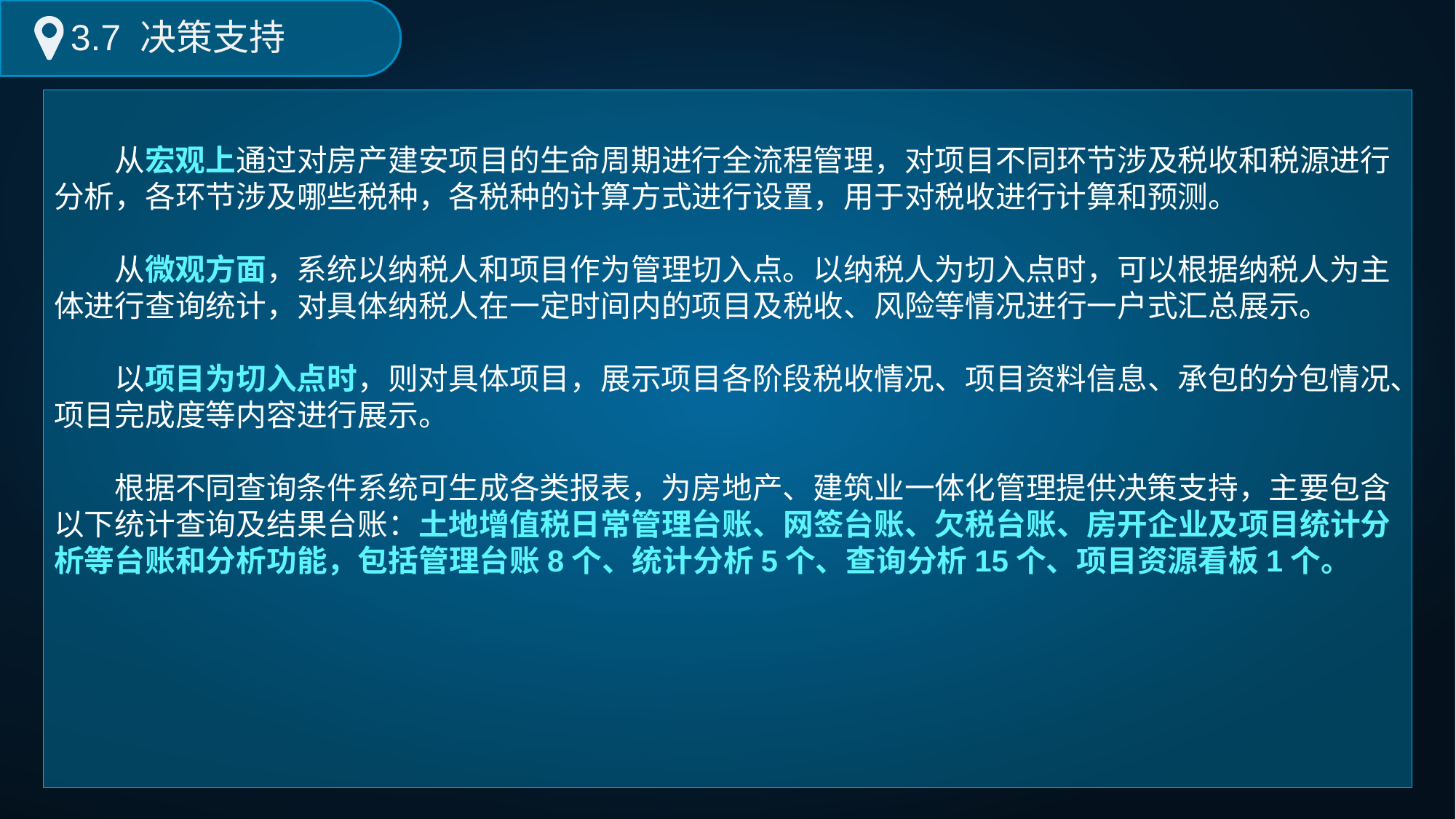

3.7 决策支持

从宏观上通过对房产建安项目的生命周期进行全流程管理，对项目不同环节涉及税收和税源进行分析，各环节涉及哪些税种，各税种的计算方式进行设置，用于对税收进行计算和预测。

从微观方面，系统以纳税人和项目作为管理切入点。以纳税人为切入点时，可以根据纳税人为主体进行查询统计，对具体纳税人在一定时间内的项目及税收、风险等情况进行一户式汇总展示。

以项目为切入点时，则对具体项目，展示项目各阶段税收情况、项目资料信息、承包的分包情况、项目完成度等内容进行展示。

根据不同查询条件系统可生成各类报表，为房地产、建筑业一体化管理提供决策支持，主要包含以下统计查询及结果台账：土地增值税日常管理台账、网签台账、欠税台账、房开企业及项目统计分析等台账和分析功能，包括管理台账8个、统计分析5个、查询分析15个、项目资源看板1个。